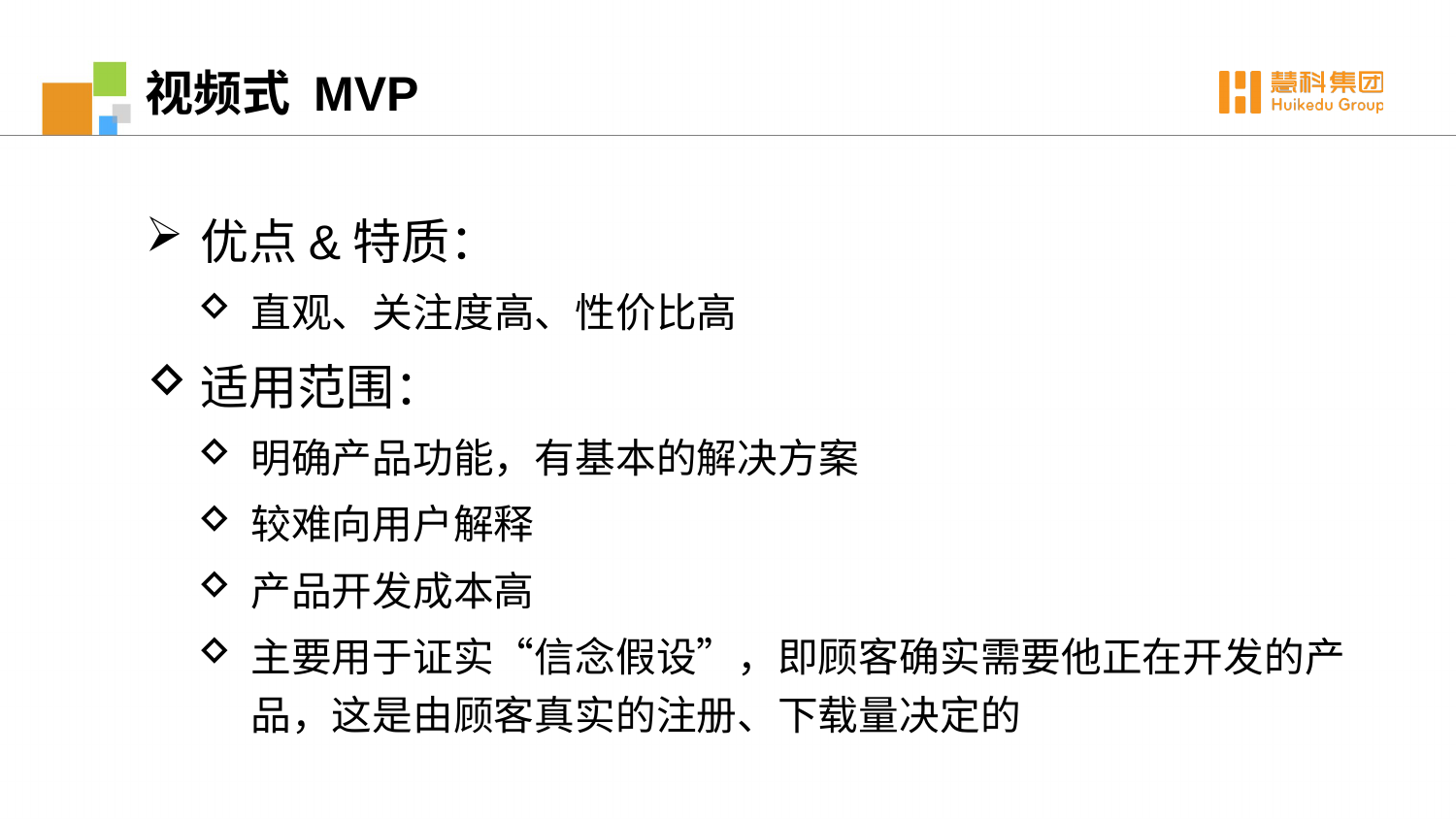

# 视频式 MVP
优点&特质：
直观、关注度高、性价比高
适用范围：
明确产品功能，有基本的解决方案
较难向用户解释
产品开发成本高
主要用于证实“信念假设”，即顾客确实需要他正在开发的产品，这是由顾客真实的注册、下载量决定的